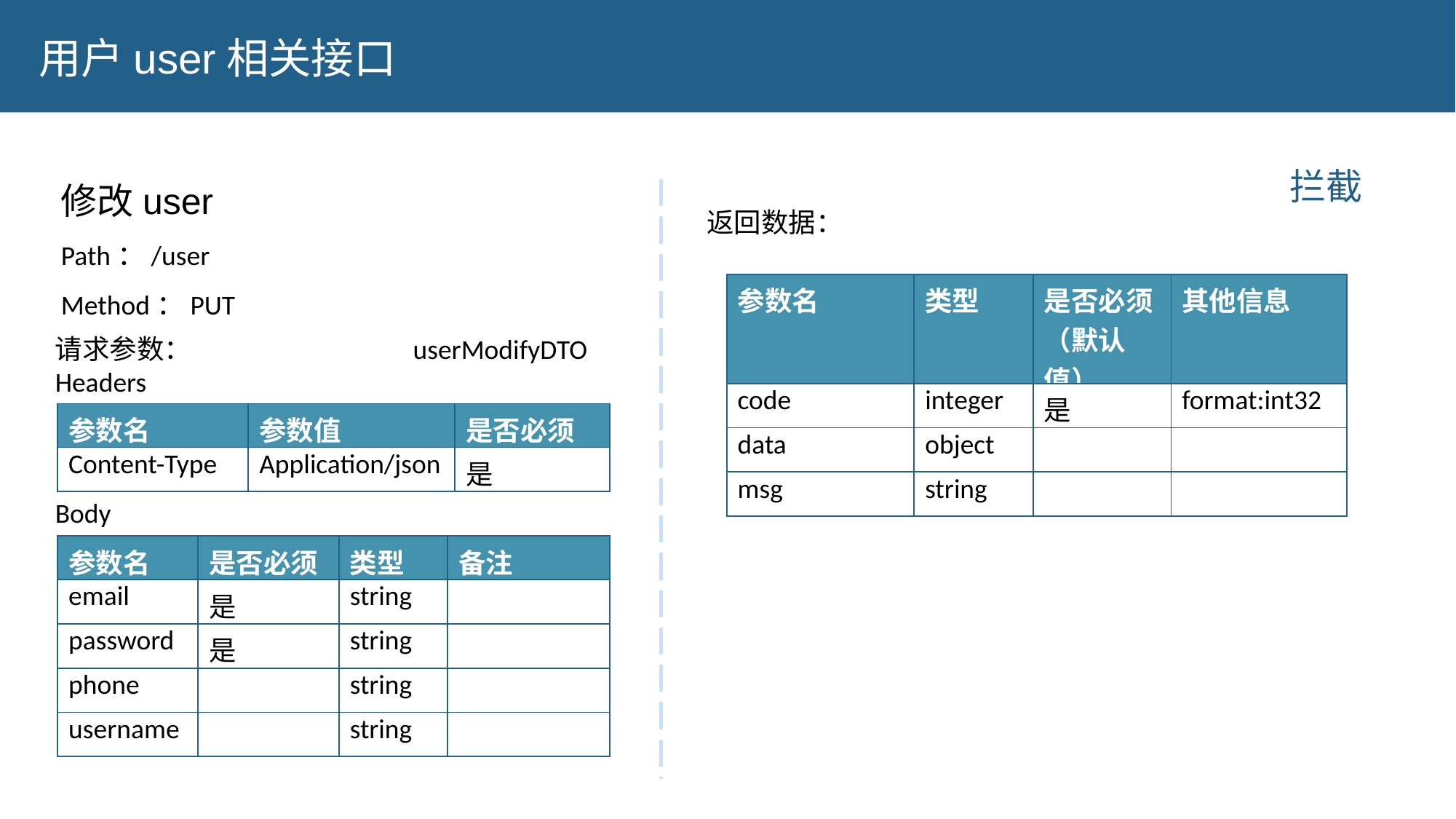

用户user相关接口
修改user
Path：/user
Method：PUT
拦截
返回数据：
| 参数名 | 类型 | 是否必须（默认值） | 其他信息 |
| --- | --- | --- | --- |
| code | integer | 是 | format:int32 |
| data | object |  |  |
| msg | string |  |  |
请求参数：
Headers

Body
userModifyDTO
| 参数名 | 参数值 | 是否必须 |
| --- | --- | --- |
| Content-Type | Application/json | 是 |
| 参数名 | 是否必须 | 类型 | 备注 |
| --- | --- | --- | --- |
| email | 是 | string |  |
| password | 是 | string |  |
| phone |  | string |  |
| username |  | string |  |